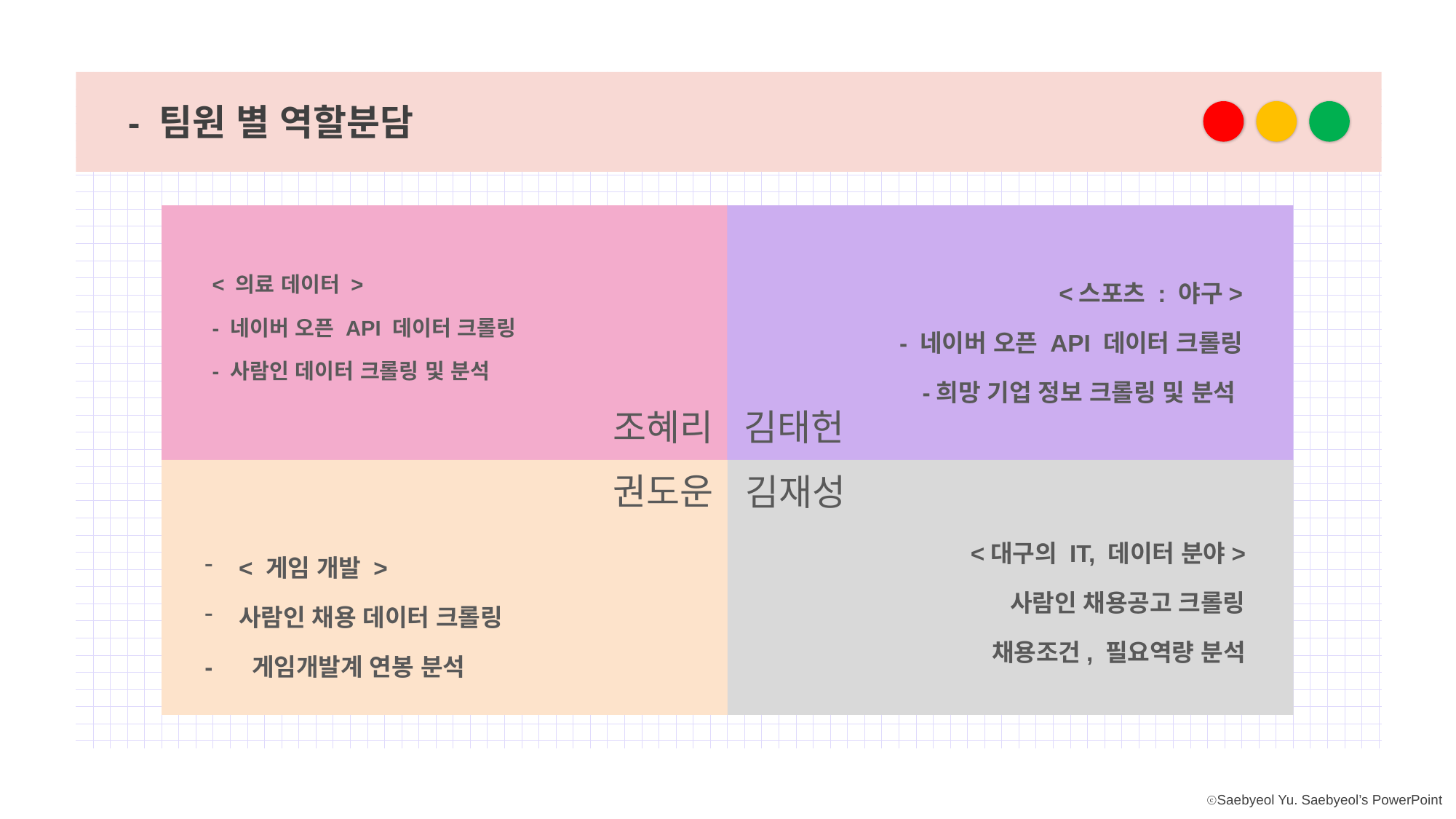

- 팀원 별 역할분담

< 의료 데이터 >
- 네이버 오픈 API 데이터 크롤링
- 사람인 데이터 크롤링 및 분석
<스포츠 : 야구>
- 네이버 오픈 API 데이터 크롤링
-희망 기업 정보 크롤링 및 분석
김태헌
조혜리

권도운
김재성
<대구의 IT, 데이터 분야>
사람인 채용공고 크롤링
채용조건, 필요역량 분석
< 게임 개발 >
사람인 채용 데이터 크롤링
-     게임개발계 연봉 분석